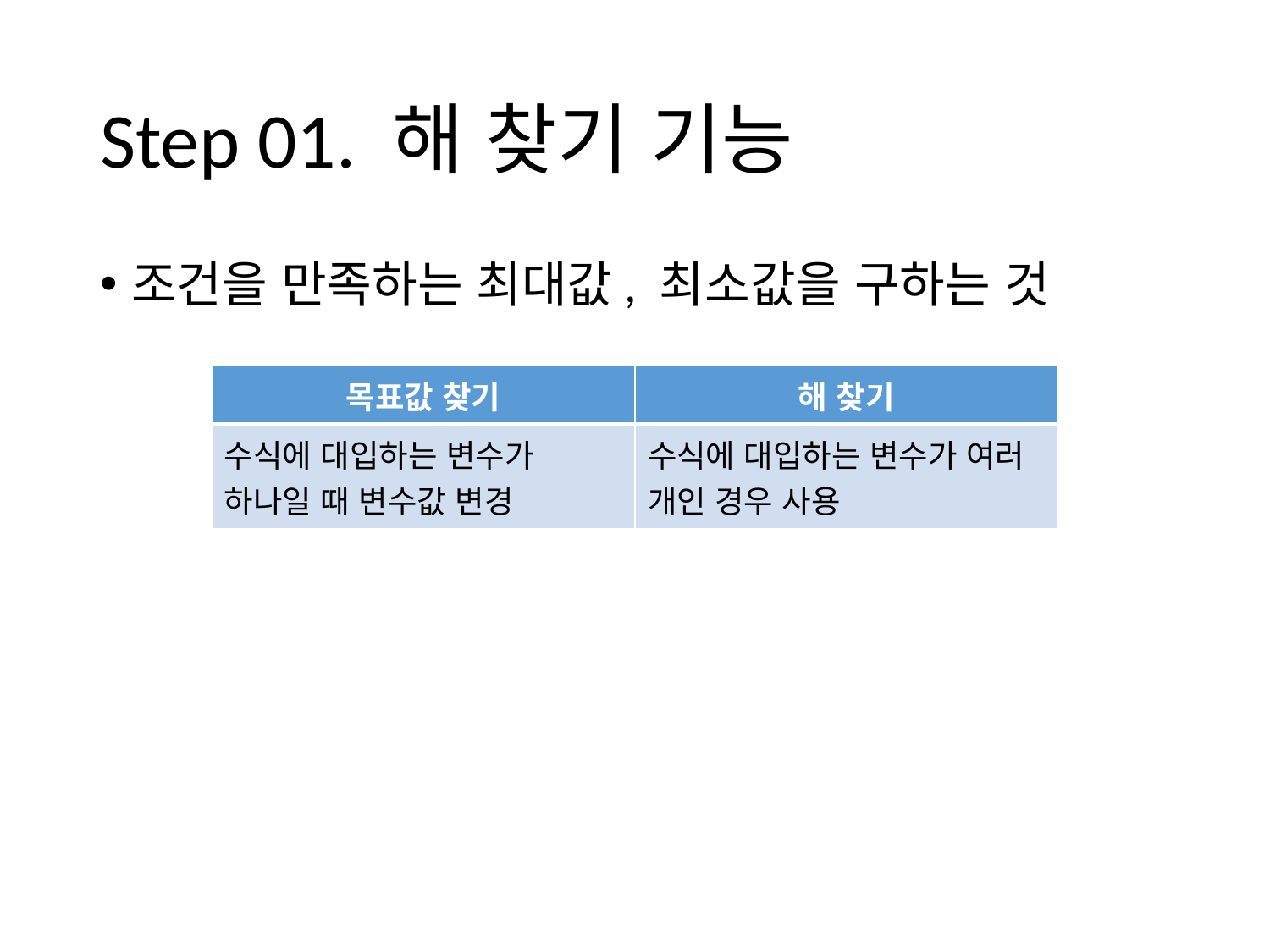

# Step 01. 해 찾기 기능
조건을 만족하는 최대값, 최소값을 구하는 것
| 목표값 찾기 | 해 찾기 |
| --- | --- |
| 수식에 대입하는 변수가 하나일 때 변수값 변경 | 수식에 대입하는 변수가 여러 개인 경우 사용 |